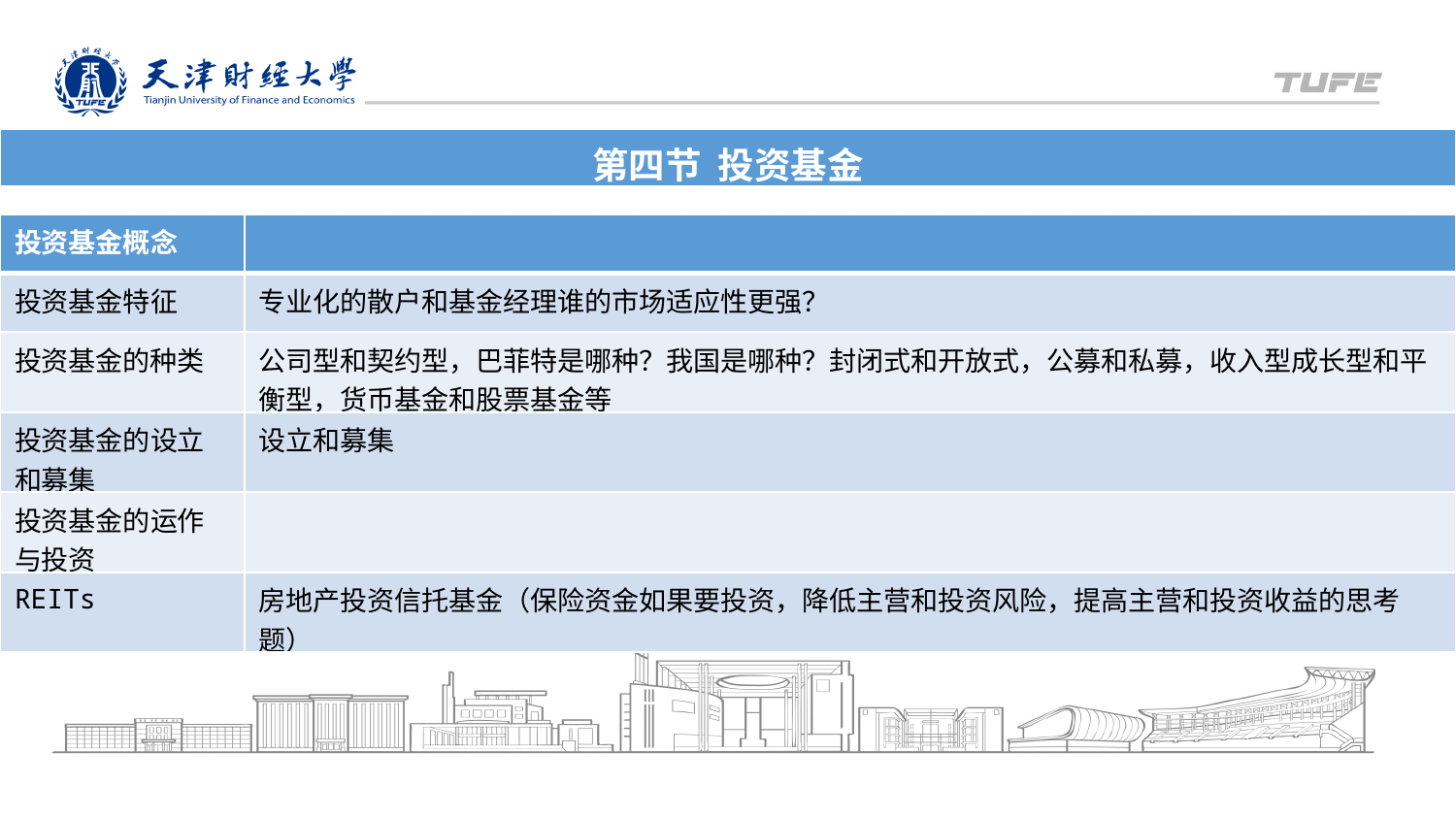

| 第四节 投资基金 |
| --- |
| 投资基金概念 |  |
| --- | --- |
| 投资基金特征 | 专业化的散户和基金经理谁的市场适应性更强？ |
| 投资基金的种类 | 公司型和契约型，巴菲特是哪种？我国是哪种？封闭式和开放式，公募和私募，收入型成长型和平衡型，货币基金和股票基金等 |
| 投资基金的设立和募集 | 设立和募集 |
| 投资基金的运作与投资 |  |
| REITs | 房地产投资信托基金（保险资金如果要投资，降低主营和投资风险，提高主营和投资收益的思考题） |
天津财经大学XX
XXXX年X月X日